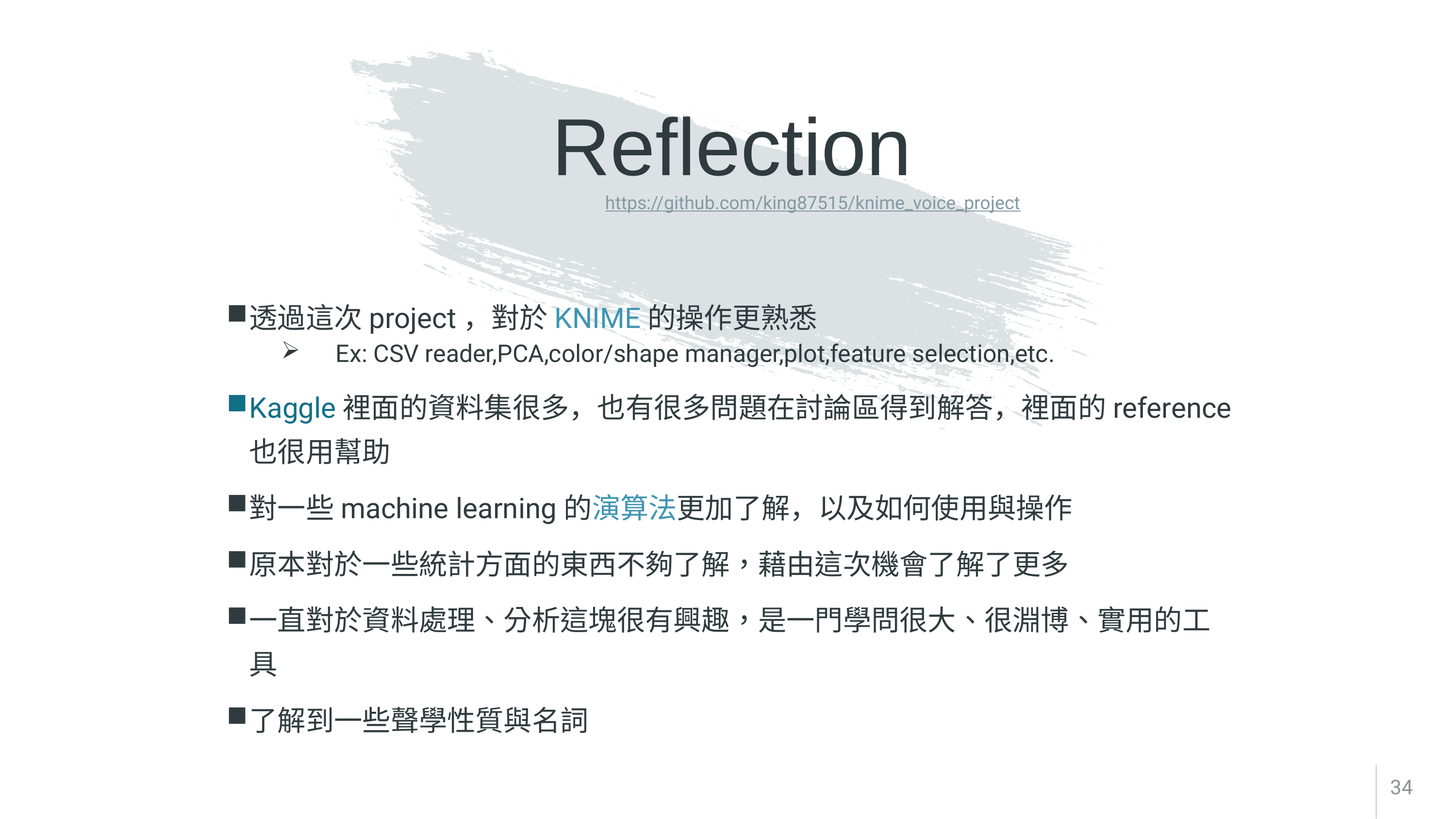

# Reflection
https://github.com/king87515/knime_voice_project

透過這次project，對於KNIME的操作更熟悉
Ex: CSV reader,PCA,color/shape manager,plot,feature selection,etc.
Kaggle裡面的資料集很多，也有很多問題在討論區得到解答，裡面的reference也很用幫助
對一些machine learning的演算法更加了解，以及如何使用與操作
原本對於一些統計方面的東西不夠了解，藉由這次機會了解了更多
一直對於資料處理、分析這塊很有興趣，是一門學問很大、很淵博、實用的工具
了解到一些聲學性質與名詞

34